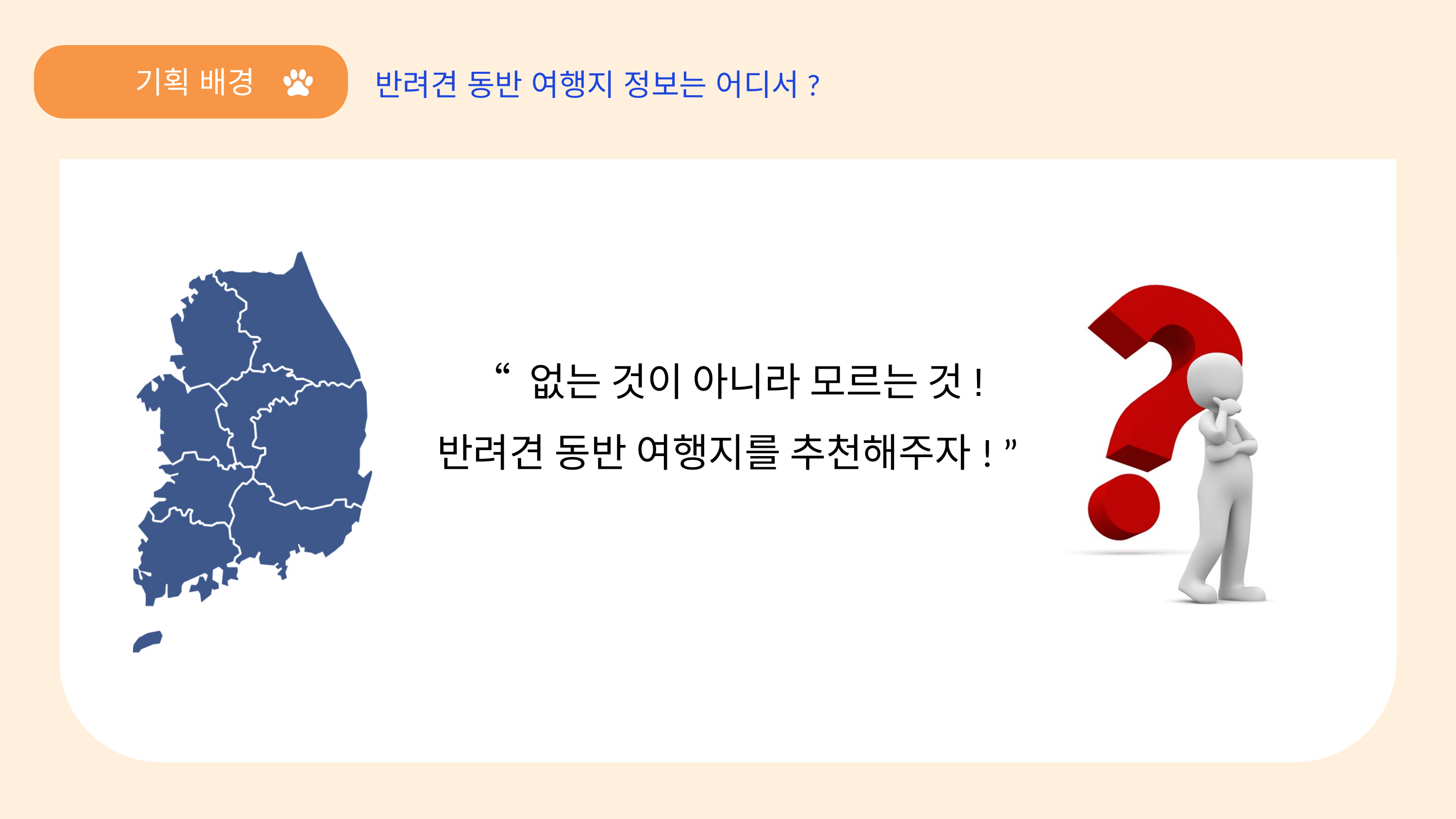

기획 배경
팀원

반려견 동반 여행지 정보는 어디서?

“ 없는 것이 아니라 모르는 것!
반려견 동반 여행지를 추천해주자! ”